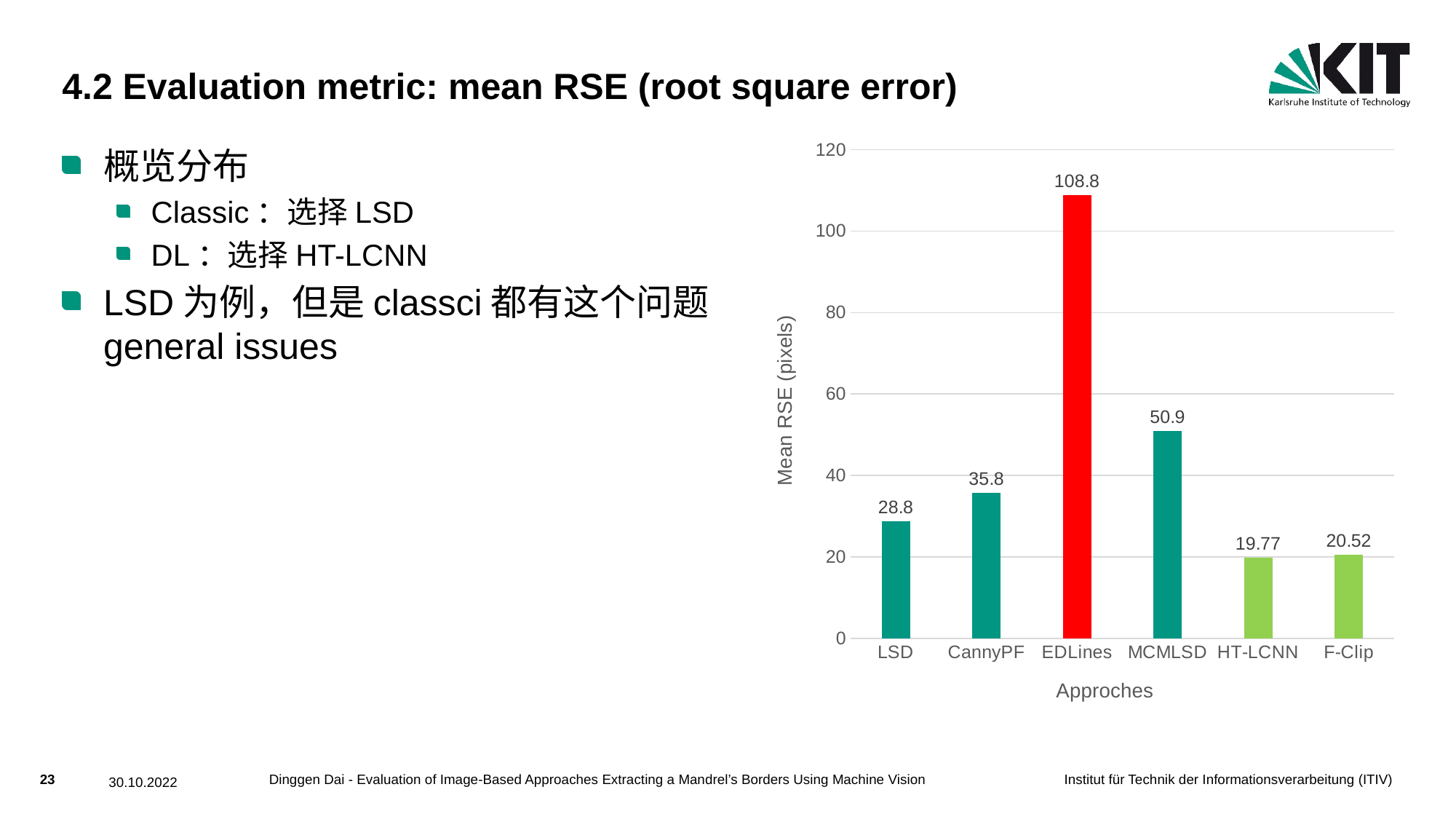

# 4.2 Evaluation metric: mean RSE (root square error)

### Chart

| Category | mean RSE |
|---|---|
| LSD | 28.8 |
| CannyPF | 35.8 |
| EDLines | 108.8 |
| MCMLSD | 50.9 |
| HT-LCNN | 19.77 |
| F-Clip | 20.52 |
概览分布
Classic：选择LSD
DL：选择HT-LCNN
LSD为例，但是classci都有这个问题 general issues
Dinggen Dai - Evaluation of Image-Based Approaches Extracting a Mandrel’s Borders Using Machine Vision